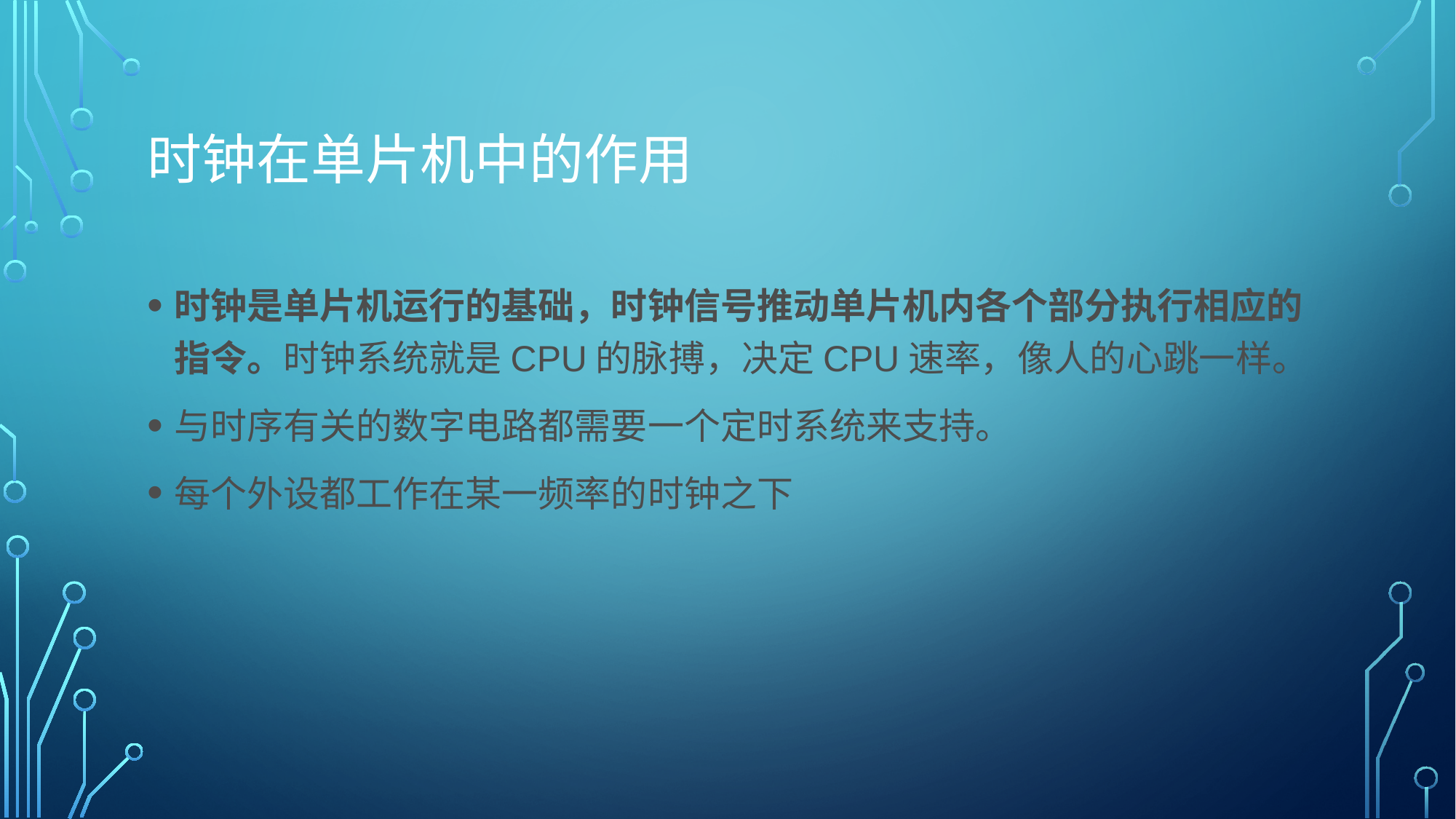

# 时钟在单片机中的作用
时钟是单片机运行的基础，时钟信号推动单片机内各个部分执行相应的指令。时钟系统就是CPU的脉搏，决定CPU速率，像人的心跳一样。
与时序有关的数字电路都需要一个定时系统来支持。
每个外设都工作在某一频率的时钟之下